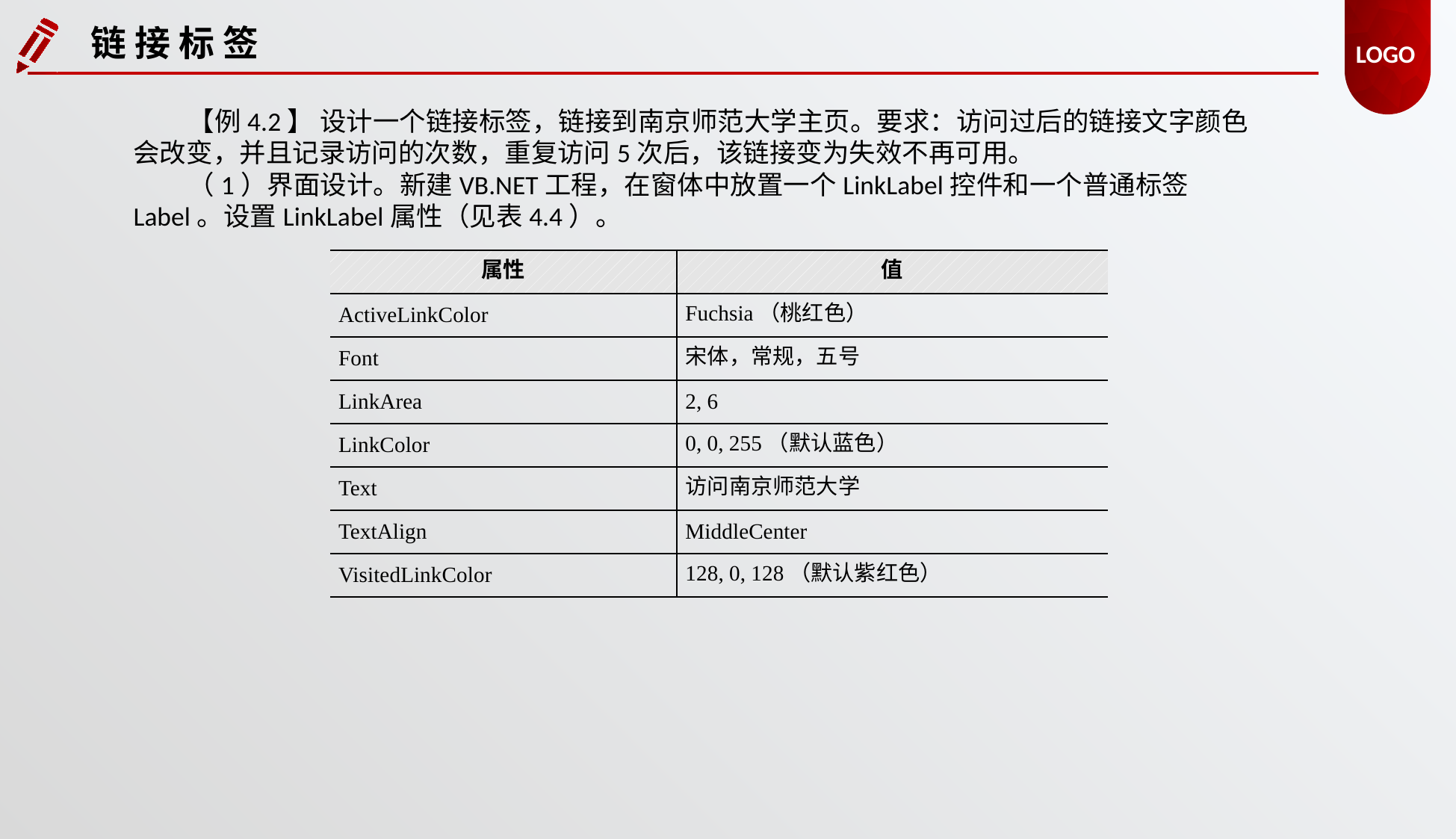

链 接 标 签
【例4.2】 设计一个链接标签，链接到南京师范大学主页。要求：访问过后的链接文字颜色会改变，并且记录访问的次数，重复访问5次后，该链接变为失效不再可用。
（1）界面设计。新建VB.NET工程，在窗体中放置一个LinkLabel控件和一个普通标签Label。设置LinkLabel属性（见表4.4）。
| 属性 | 值 |
| --- | --- |
| ActiveLinkColor | Fuchsia（桃红色） |
| Font | 宋体，常规，五号 |
| LinkArea | 2, 6 |
| LinkColor | 0, 0, 255（默认蓝色） |
| Text | 访问南京师范大学 |
| TextAlign | MiddleCenter |
| VisitedLinkColor | 128, 0, 128（默认紫红色） |